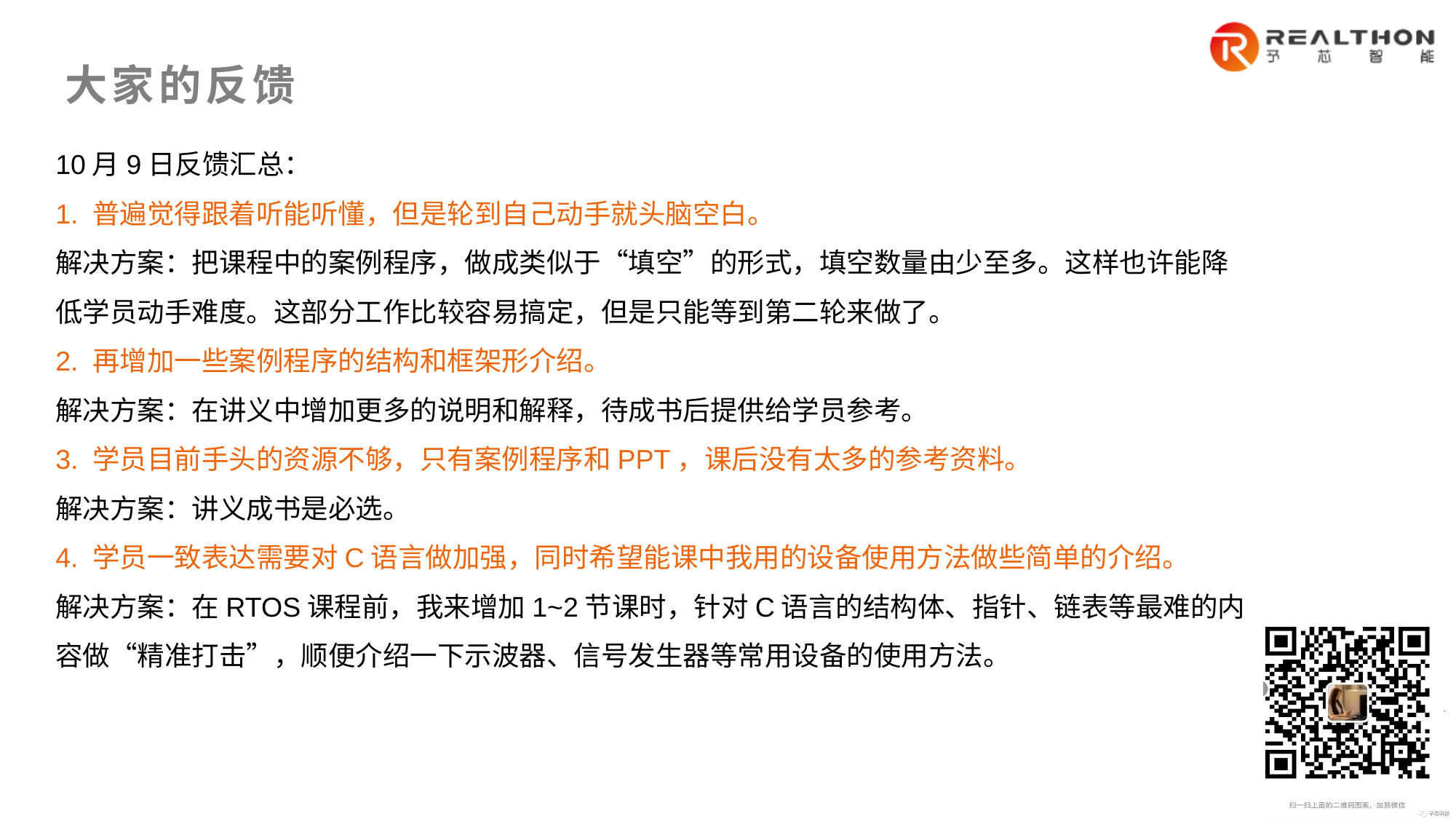

大家的反馈
10月9日反馈汇总：
1. 普遍觉得跟着听能听懂，但是轮到自己动手就头脑空白。
解决方案：把课程中的案例程序，做成类似于“填空”的形式，填空数量由少至多。这样也许能降低学员动手难度。这部分工作比较容易搞定，但是只能等到第二轮来做了。
2. 再增加一些案例程序的结构和框架形介绍。
解决方案：在讲义中增加更多的说明和解释，待成书后提供给学员参考。
3. 学员目前手头的资源不够，只有案例程序和PPT，课后没有太多的参考资料。
解决方案：讲义成书是必选。
4. 学员一致表达需要对C语言做加强，同时希望能课中我用的设备使用方法做些简单的介绍。
解决方案：在RTOS课程前，我来增加1~2节课时，针对C语言的结构体、指针、链表等最难的内容做“精准打击”，顺便介绍一下示波器、信号发生器等常用设备的使用方法。